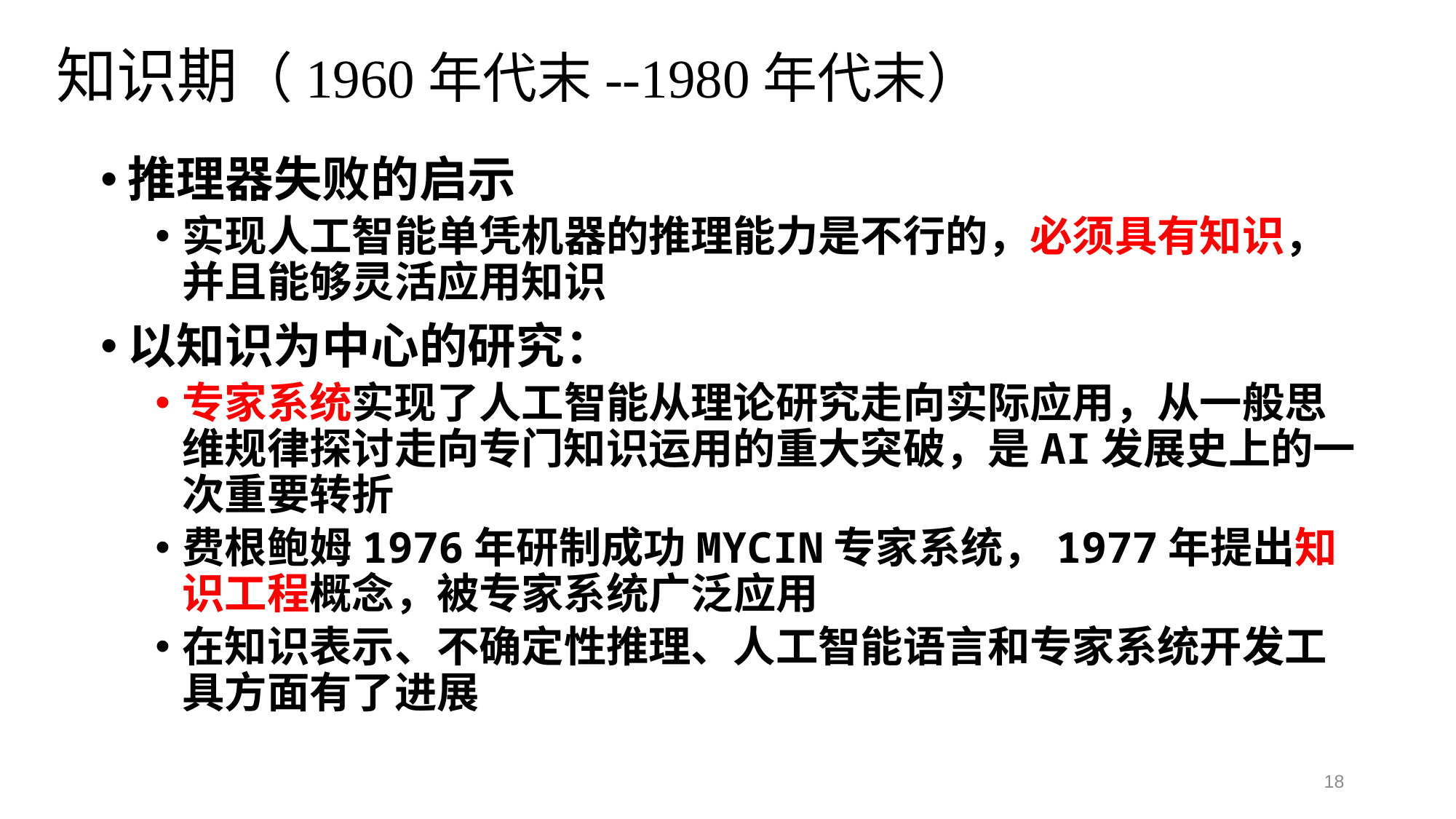

# 知识期（1960年代末--1980年代末）
推理器失败的启示
实现人工智能单凭机器的推理能力是不行的，必须具有知识，并且能够灵活应用知识
以知识为中心的研究：
专家系统实现了人工智能从理论研究走向实际应用，从一般思维规律探讨走向专门知识运用的重大突破，是AI发展史上的一次重要转折
费根鲍姆1976年研制成功MYCIN专家系统，1977年提出知识工程概念，被专家系统广泛应用
在知识表示、不确定性推理、人工智能语言和专家系统开发工具方面有了进展
18